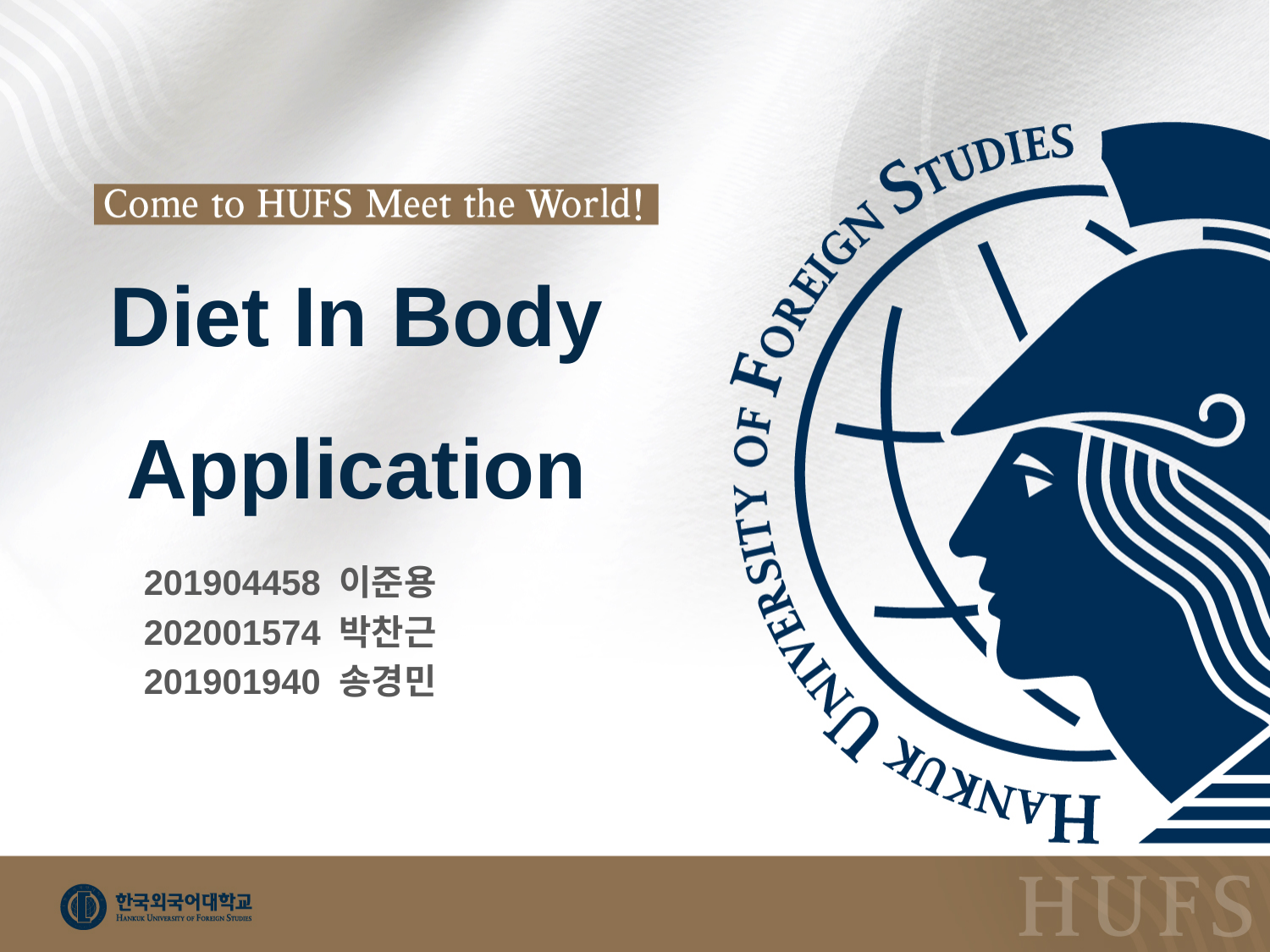

# Diet In Body Application
201904458 이준용
202001574 박찬근
201901940 송경민